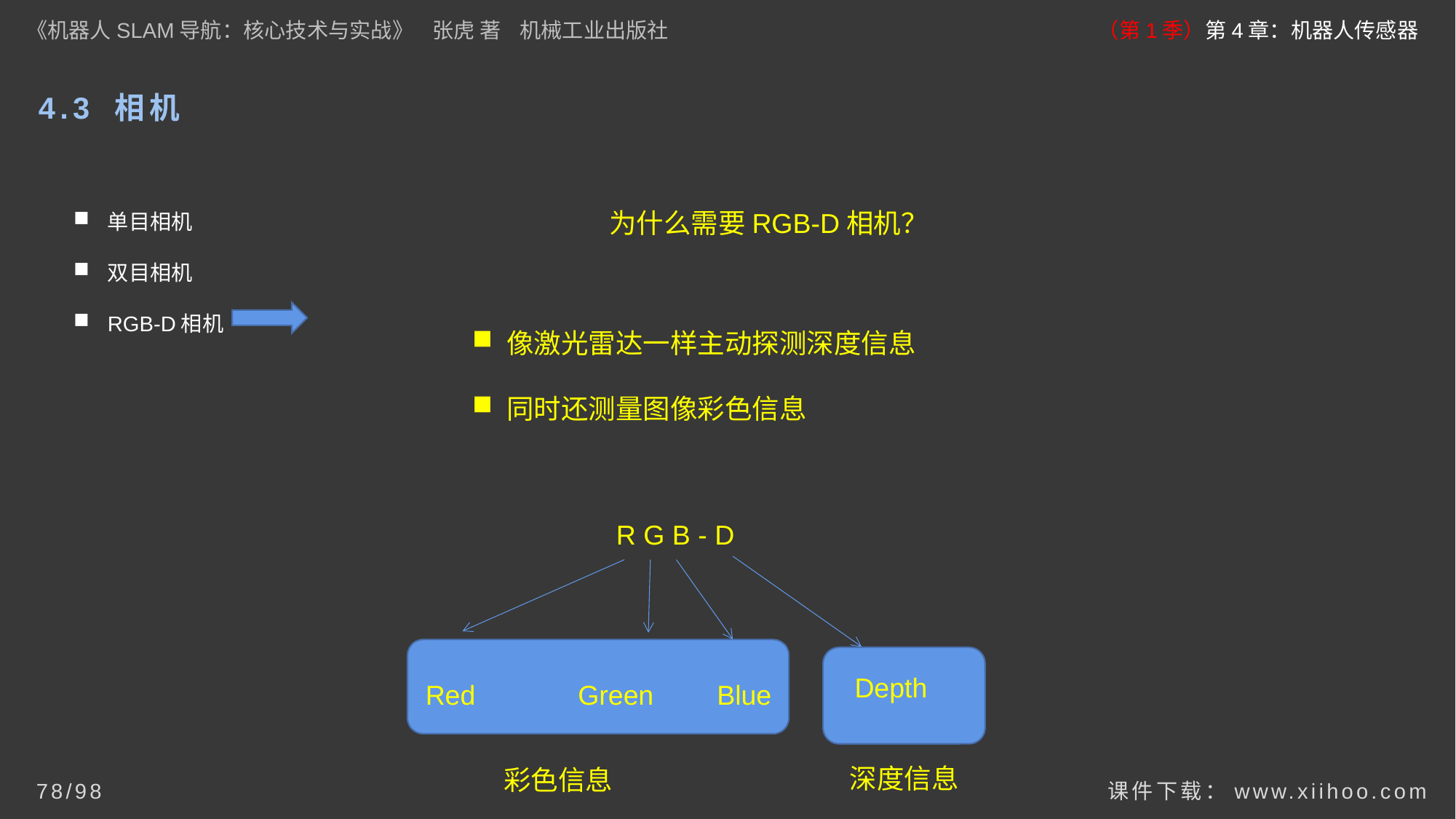

《机器人SLAM导航：核心技术与实战》    张虎 著    机械工业出版社
（第1季）第4章：机器人传感器
# 4.3 相机
为什么需要RGB-D相机？
单目相机
双目相机
RGB-D相机
像激光雷达一样主动探测深度信息
同时还测量图像彩色信息

R G B - D
Depth
Red

Green
Blue

深度信息
彩色信息
课件下载：www.xiihoo.com
78/98